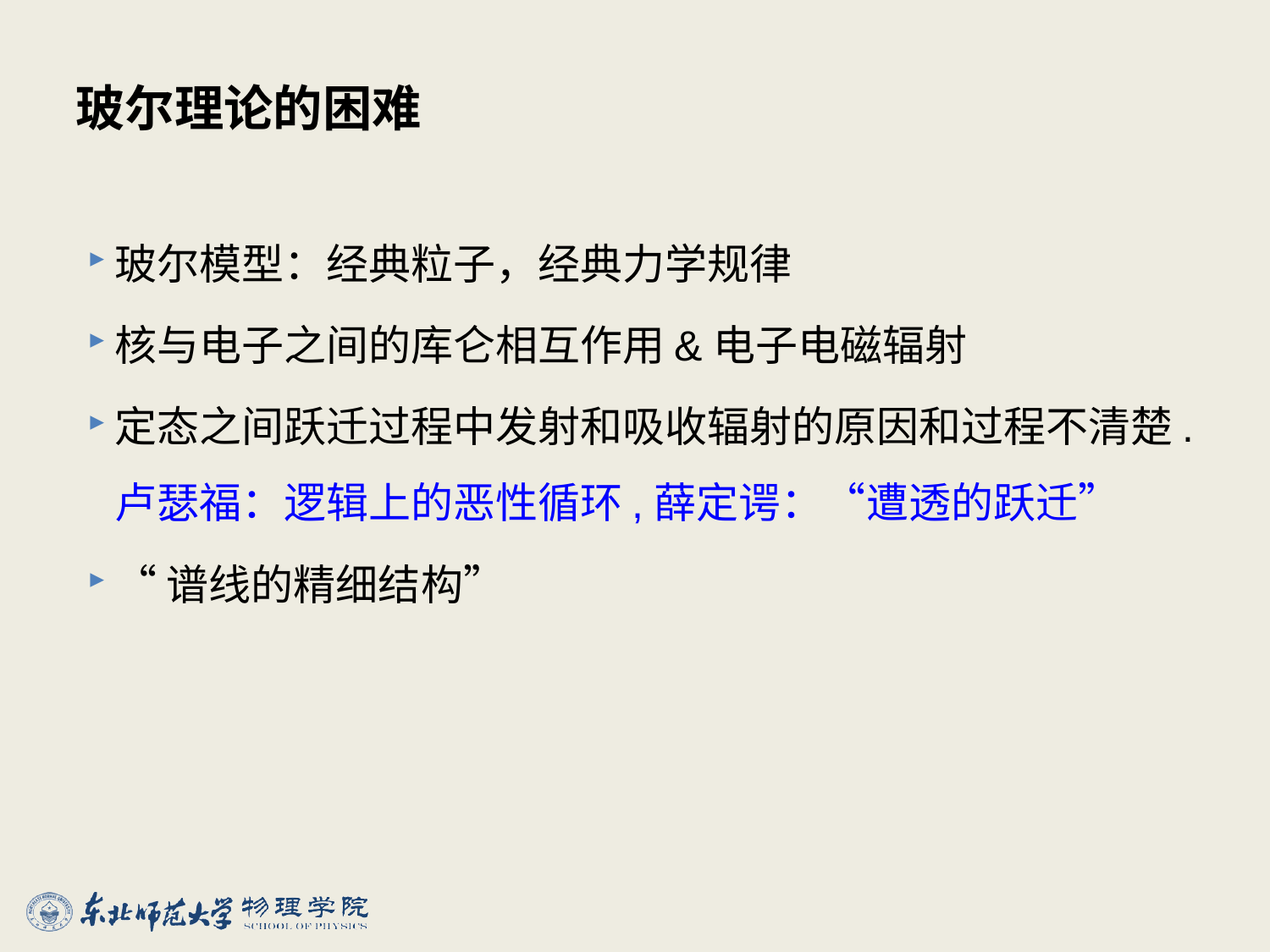

# 玻尔理论的困难
玻尔模型：经典粒子，经典力学规律
核与电子之间的库仑相互作用&电子电磁辐射
定态之间跃迁过程中发射和吸收辐射的原因和过程不清楚.卢瑟福：逻辑上的恶性循环,薛定谔：“遭透的跃迁”
“谱线的精细结构”